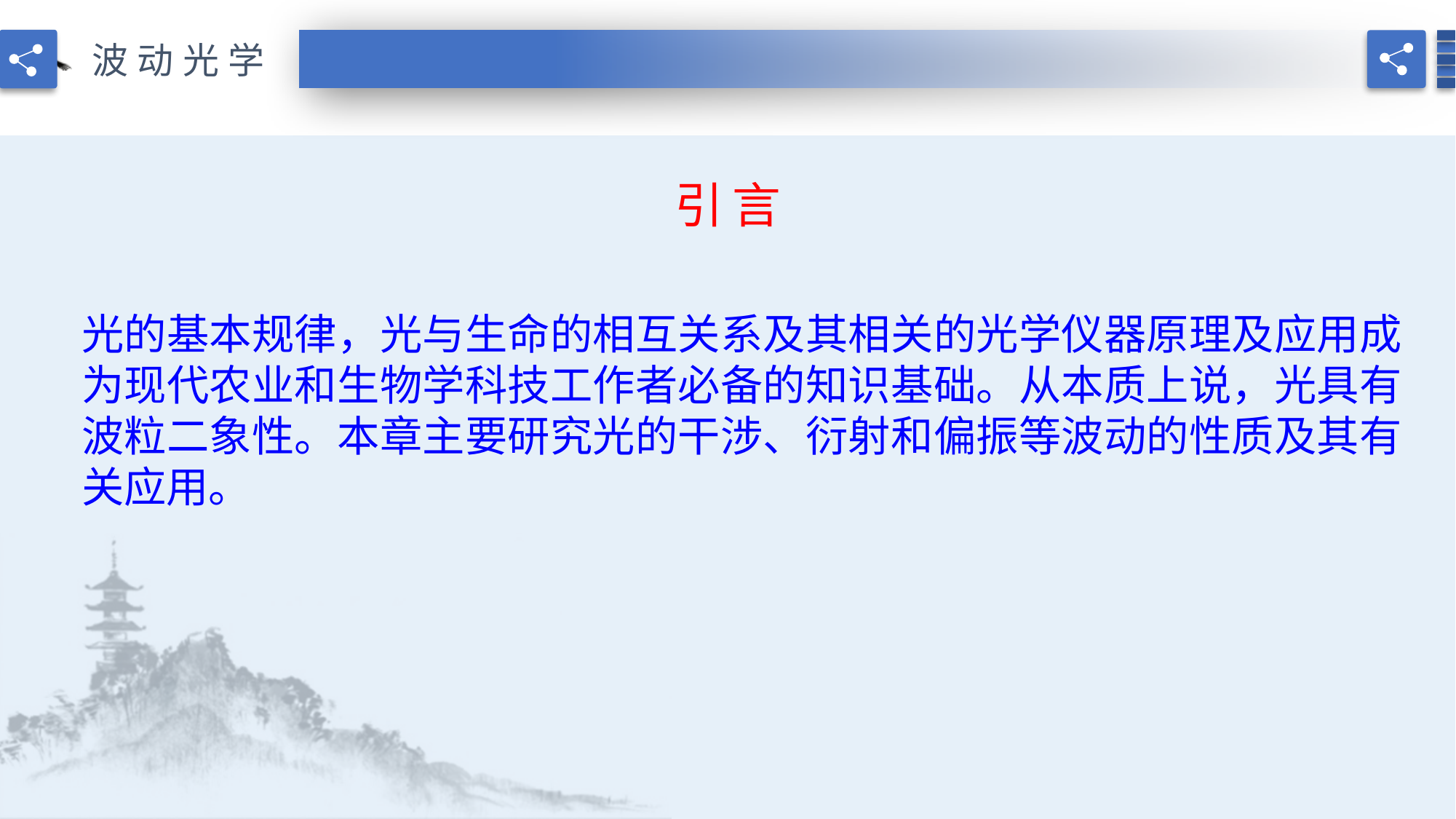

波动光学

引言
光的基本规律，光与生命的相互关系及其相关的光学仪器原理及应用成为现代农业和生物学科技工作者必备的知识基础。从本质上说，光具有波粒二象性。本章主要研究光的干涉、衍射和偏振等波动的性质及其有关应用。